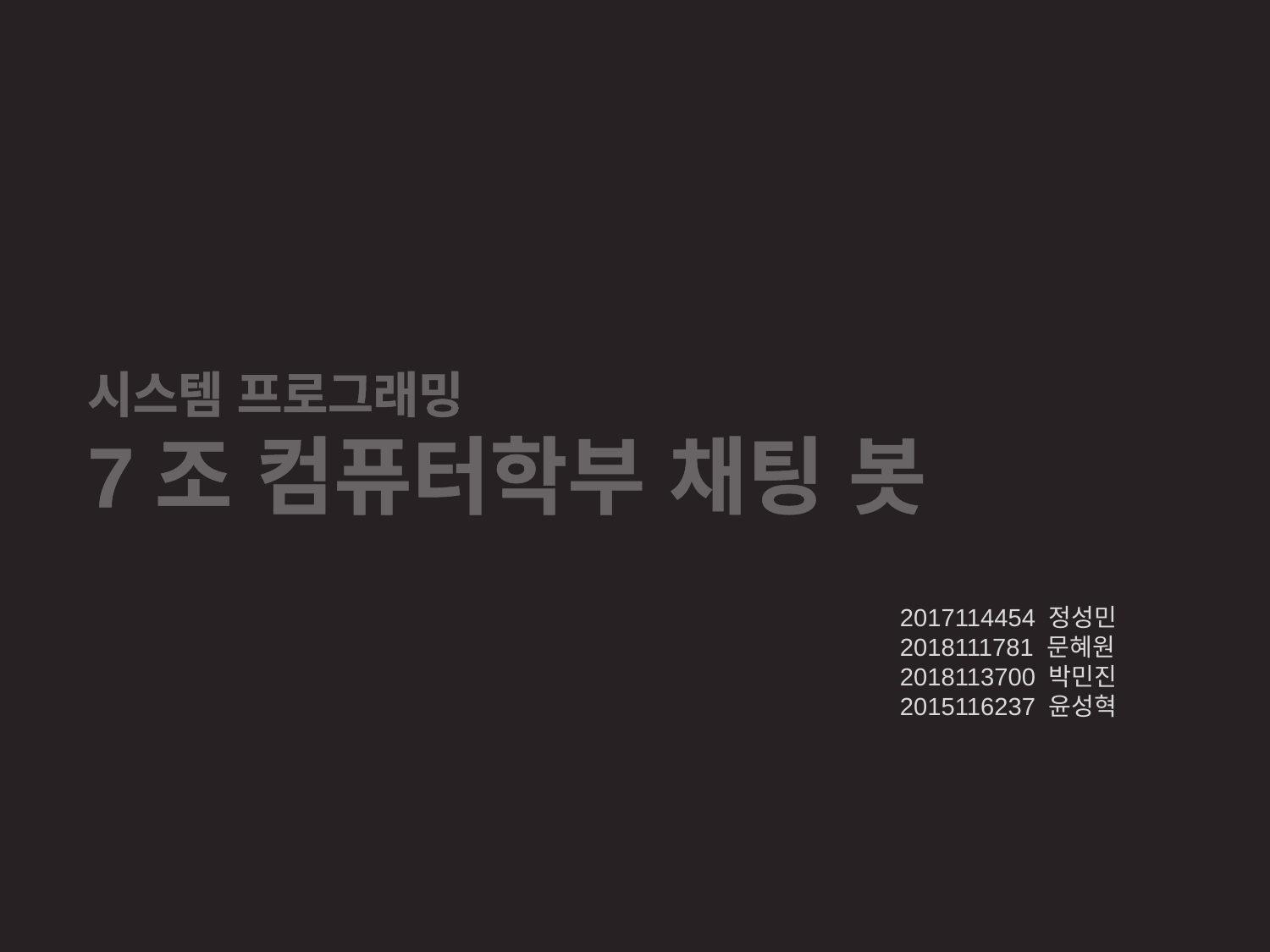

시스템 프로그래밍
7조 컴퓨터학부 채팅 봇
2017114454 정성민
2018111781 문혜원
2018113700 박민진
2015116237 윤성혁